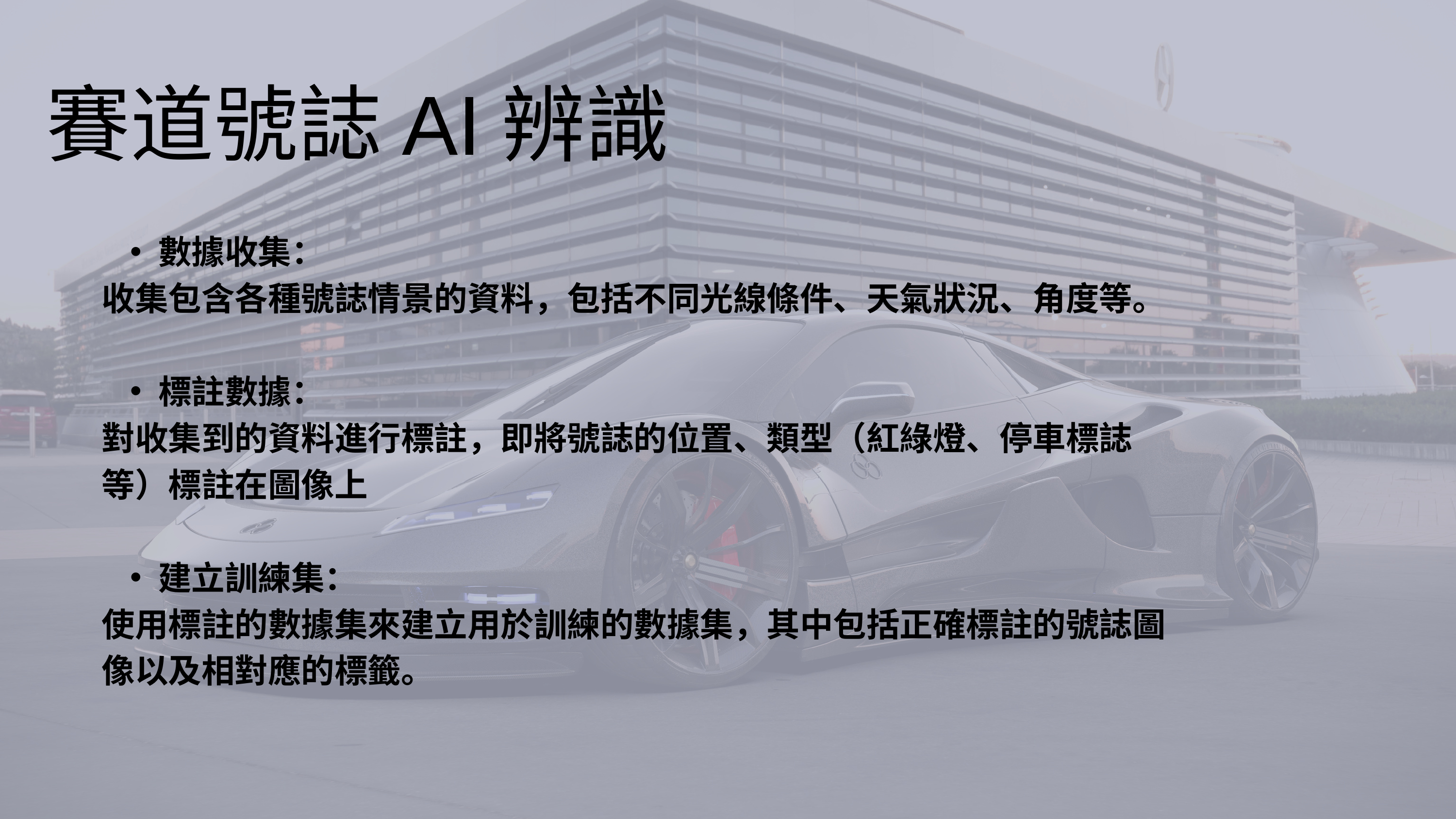

賽道號誌AI辨識
數據收集：
收集包含各種號誌情景的資料，包括不同光線條件、天氣狀況、角度等。

標註數據：
對收集到的資料進行標註，即將號誌的位置、類型（紅綠燈、停車標誌等）標註在圖像上

建立訓練集：
使用標註的數據集來建立用於訓練的數據集，其中包括正確標註的號誌圖像以及相對應的標籤。